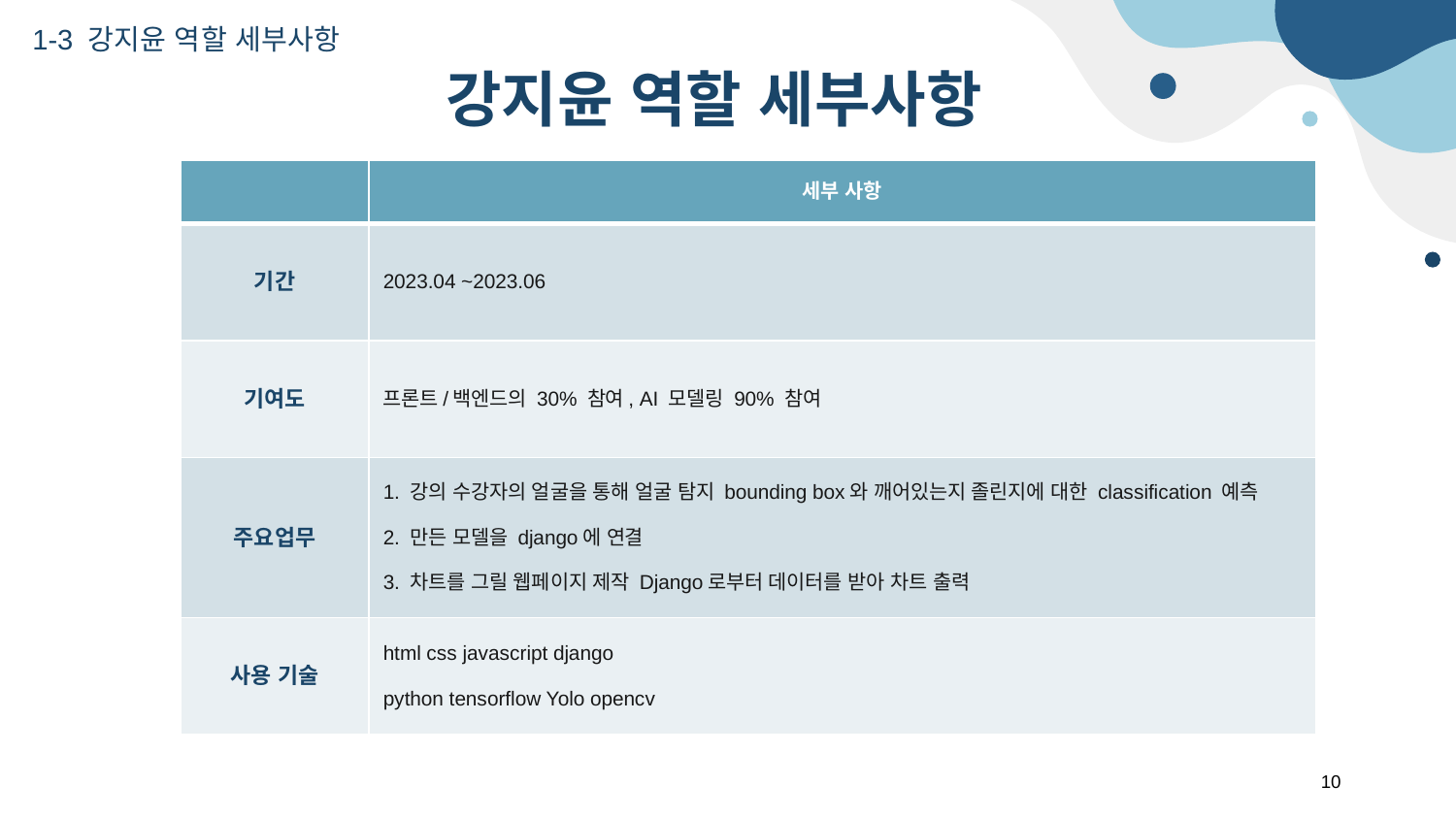

1-3 강지윤 역할 세부사항
# 강지윤 역할 세부사항
|  | 세부 사항 |
| --- | --- |
| 기간 | 2023.04 ~2023.06 |
| 기여도 | 프론트/백엔드의 30% 참여, AI 모델링 90% 참여 |
| 주요업무 | 1. 강의 수강자의 얼굴을 통해 얼굴 탐지 bounding box와 깨어있는지 졸린지에 대한 classification 예측 2. 만든 모델을 django에 연결 3. 차트를 그릴 웹페이지 제작 Django로부터 데이터를 받아 차트 출력 |
| 사용 기술 | html css javascript django python tensorflow Yolo opencv |
10